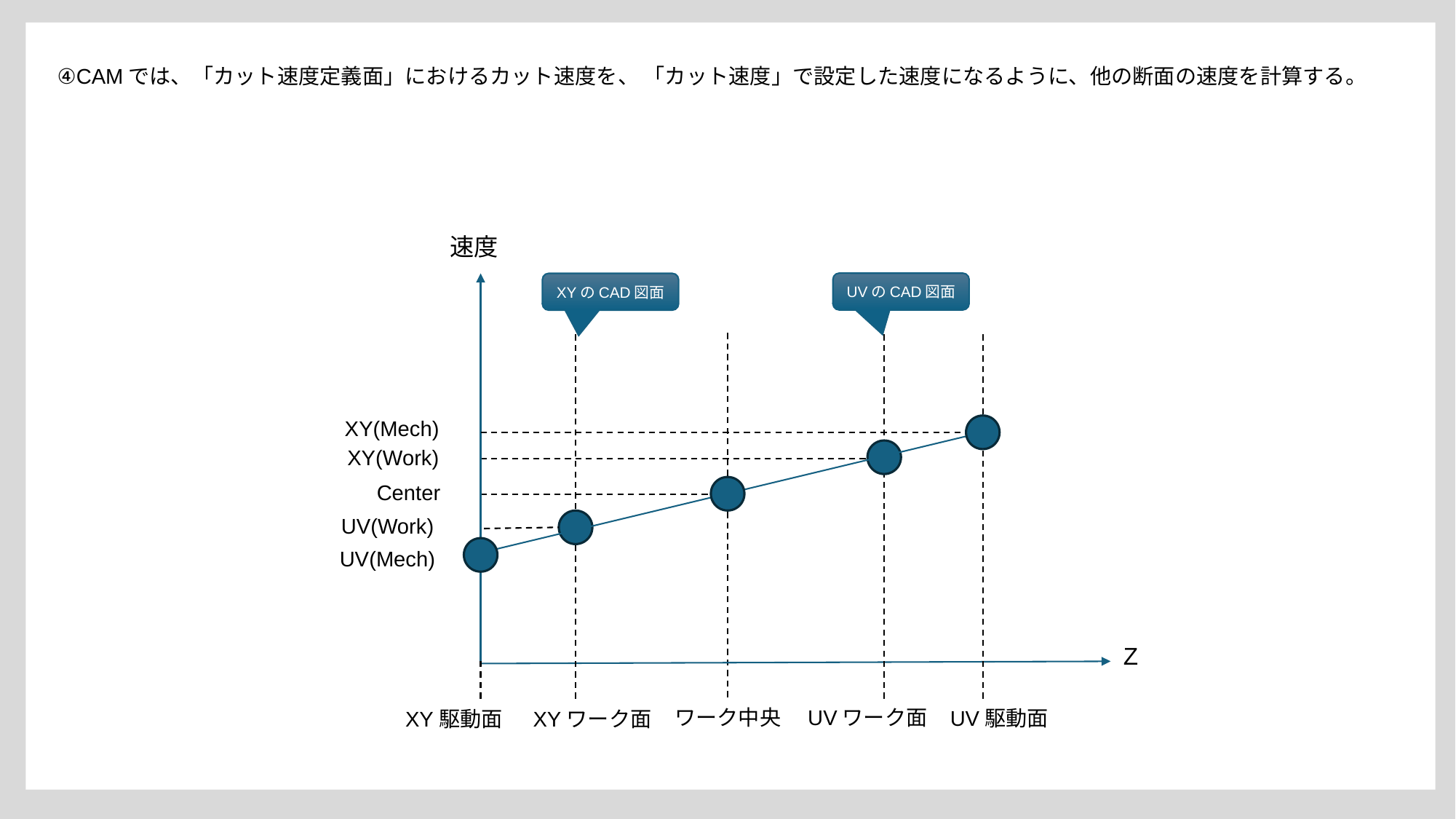

④CAMでは、「カット速度定義面」におけるカット速度を、 「カット速度」で設定した速度になるように、他の断面の速度を計算する。
速度
UVのCAD図面
XYのCAD図面
XY(Mech)

XY(Work)

Center

UV(Work)

UV(Mech)
Z
ワーク中央
UVワーク面
UV駆動面
XY駆動面
XYワーク面